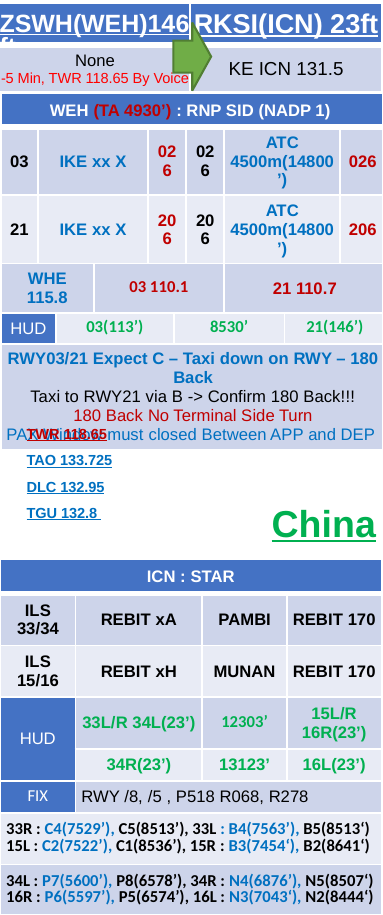

| ZSWH(WEH)146ft | RKSI(ICN) 23ft |
| --- | --- |
| None -5 Min, TWR 118.65 By Voice | KE ICN 131.5 |

| WEH (TA 4930’) : RNP SID (NADP 1) |  |  |  |  |  |  |  |  |  |
| --- | --- | --- | --- | --- | --- | --- | --- | --- | --- |
| 03 | IKE xx X |  |  | 026 |  | 026 | ATC 4500m(14800’) | 3000 900m | 026 |
| 21 | IKE xx X |  |  | 206 |  | 206 | ATC 4500m(14800’) | 3000 900m | 206 |
| WHE 115.8 |  |  | 03 110.1 |  |  |  | 21 110.7 |  | 19 108.9 |
| HUD |  | 03(113’) |  |  | 8530’ |  |  | 21(146’) |  |
| RWY03/21 Expect C – Taxi down on RWY – 180 Back Taxi to RWY21 via B -> Confirm 180 Back!!! 180 Back No Terminal Side Turn PAX Window must closed Between APP and DEP |  |  |  |  |  |  |  |  |  |
TWR 118.65
TAO 133.725
DLC 132.95
TGU 132.8

China
| ICN : STAR |  |  |  |
| --- | --- | --- | --- |
| ILS 33/34 | REBIT xA | PAMBI | REBIT 170 |
| ILS 15/16 | REBIT xH | MUNAN | REBIT 170 |
| HUD | 33L/R 34L(23’) | 12303’ | 15L/R 16R(23’) |
|  | 34R(23’) | 13123’ | 16L(23’) |
| FIX | RWY /8, /5 , P518 R068, R278 |  |  |
| 33R : C4(7529’), C5(8513’), 33L : B4(7563’), B5(8513‘) 15L : C2(7522’), C1(8536’), 15R : B3(7454‘), B2(8641‘) |  |  |  |
| 34L : P7(5600’), P8(6578’), 34R : N4(6876’), N5(8507‘) 16R : P6(5597’), P5(6574’), 16L : N3(7043‘), N2(8444‘) |  |  |  |
| 8NM 180kts, 5NM 160kts, Parr TAXI 10kts이상, HIRO |  |  |  |